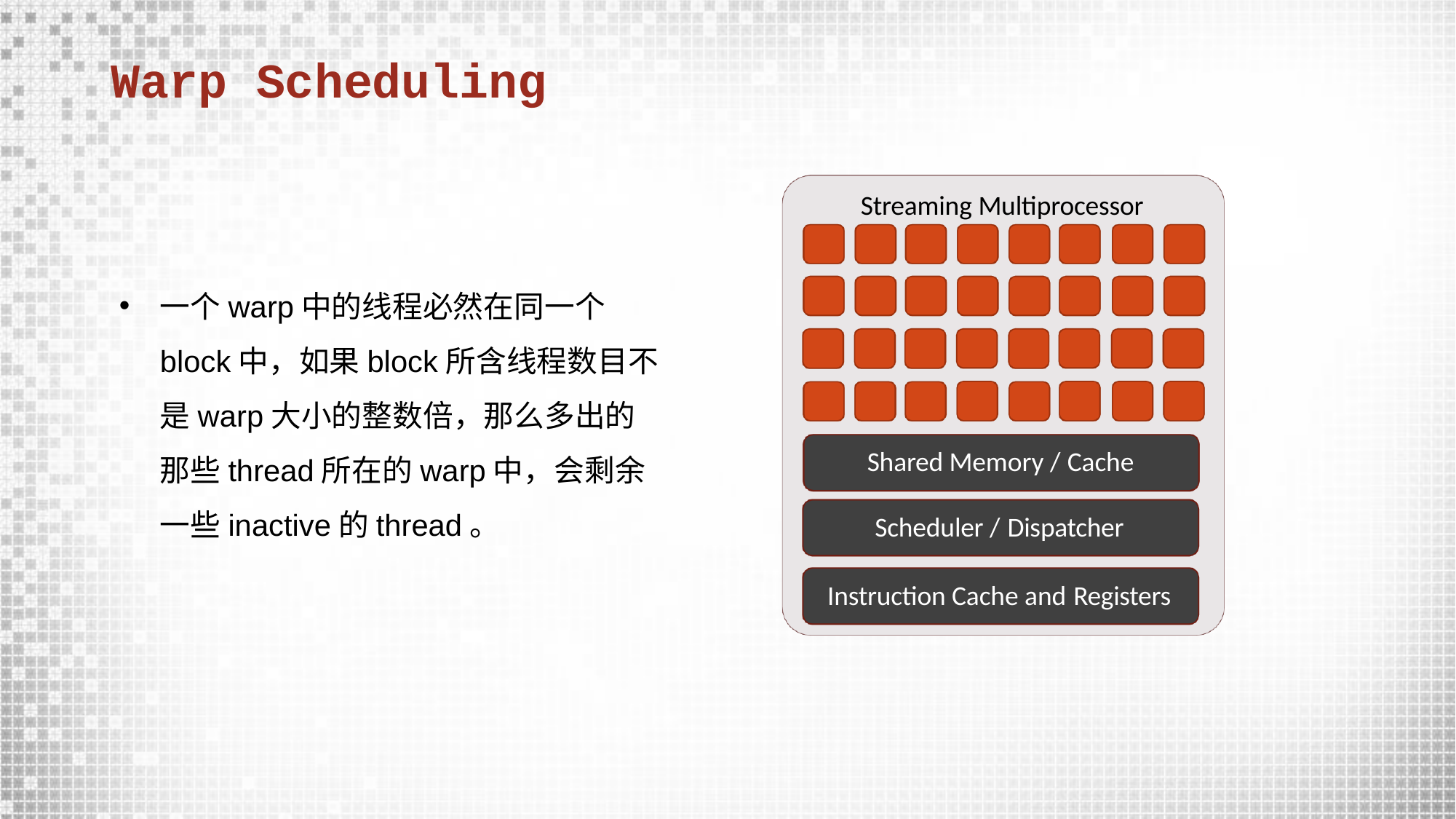

# Warp Scheduling

Streaming Multiprocessor
一个warp中的线程必然在同一个block中，如果block所含线程数目不是warp大小的整数倍，那么多出的那些thread所在的warp中，会剩余一些inactive的thread。
Shared Memory / Cache
Scheduler / Dispatcher
Instruction Cache and Registers